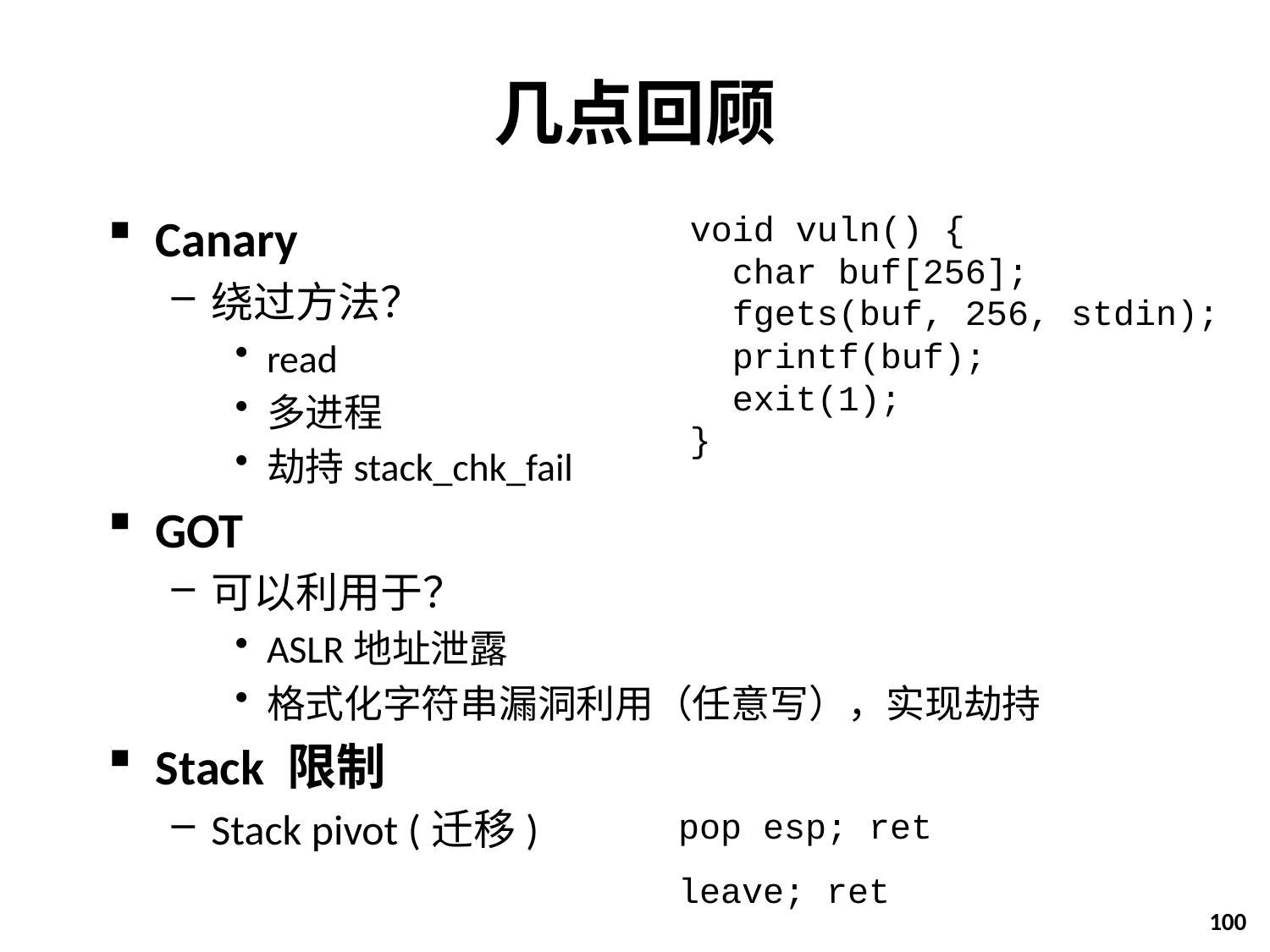

# 几点回顾
void vuln() {
  char buf[256];
  fgets(buf, 256, stdin);
  printf(buf);
  exit(1);
}
Canary
绕过方法？
read
多进程
劫持stack_chk_fail
GOT
可以利用于？
ASLR地址泄露
格式化字符串漏洞利用（任意写），实现劫持
Stack 限制
Stack pivot (迁移)

pop esp; ret
leave; ret
100